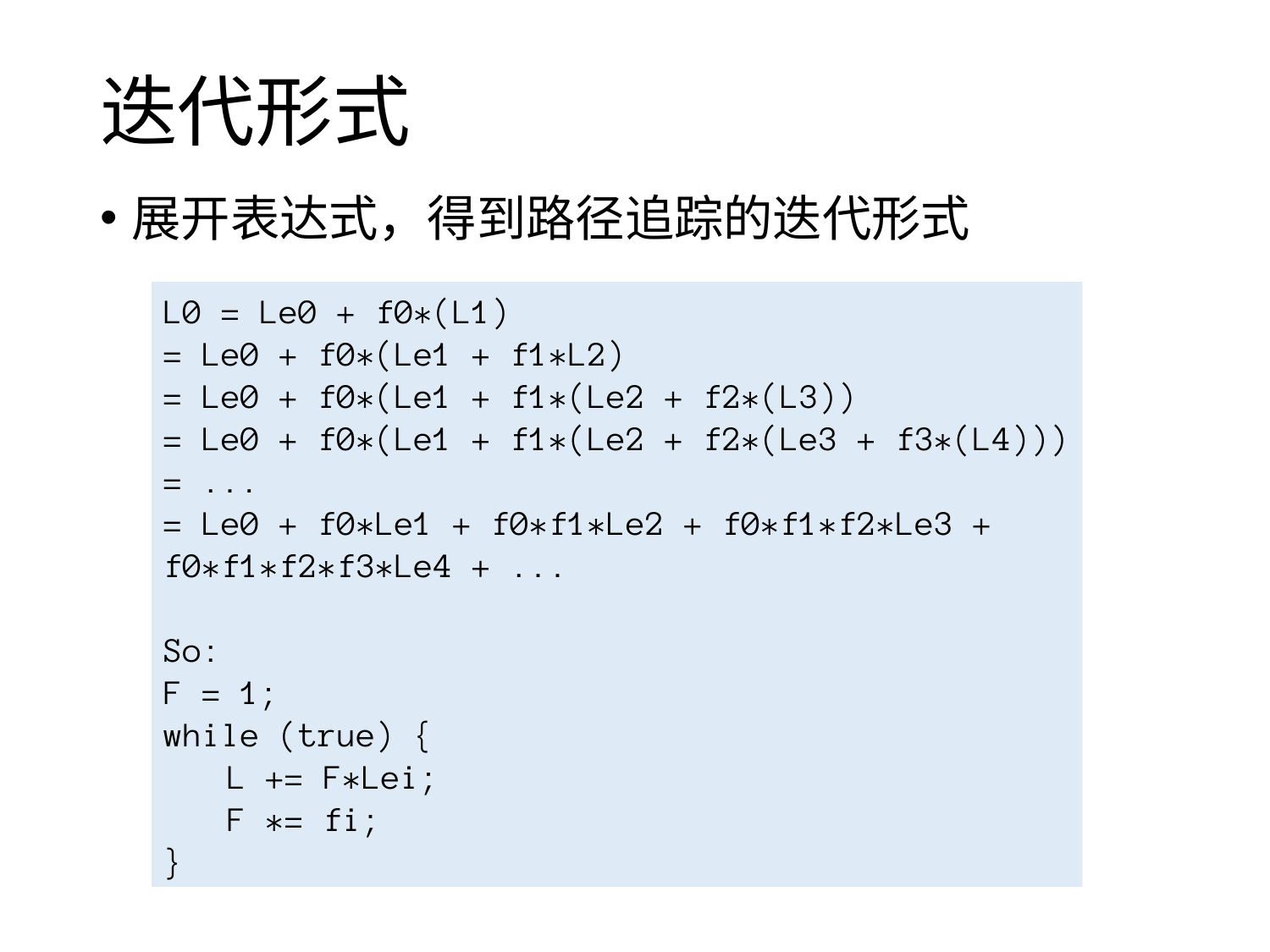

# 迭代形式
展开表达式，得到路径追踪的迭代形式
L0 = Le0 + f0*(L1)
= Le0 + f0*(Le1 + f1*L2)
= Le0 + f0*(Le1 + f1*(Le2 + f2*(L3))
= Le0 + f0*(Le1 + f1*(Le2 + f2*(Le3 + f3*(L4)))
= ...
= Le0 + f0*Le1 + f0*f1*Le2 + f0*f1*f2*Le3 + f0*f1*f2*f3*Le4 + ...

So:
F = 1;
while (true) {
L += F*Lei;
F *= fi;
}